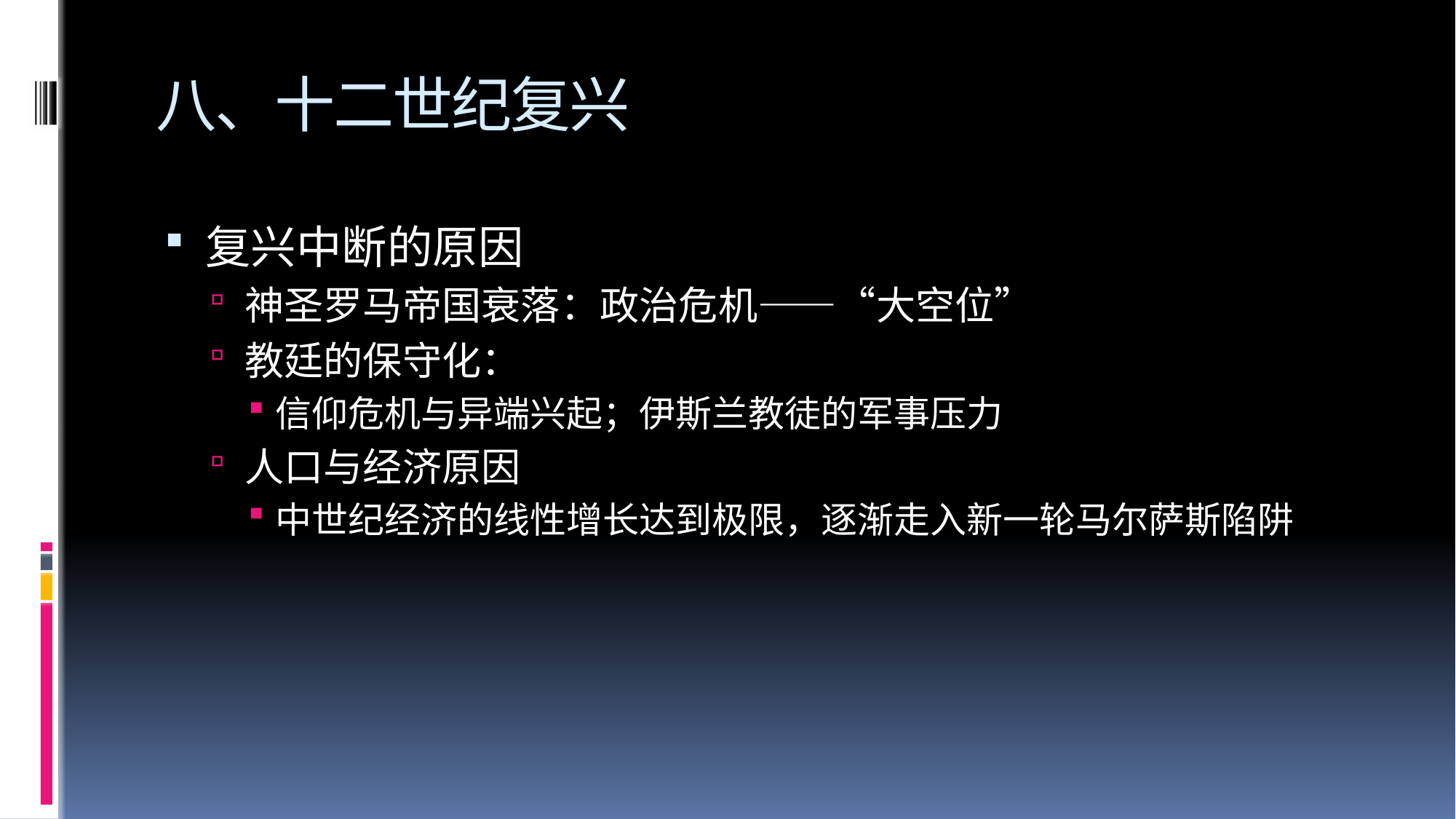

# 八、十二世纪复兴
复兴中断的原因
神圣罗马帝国衰落：政治危机——“大空位”
教廷的保守化：
信仰危机与异端兴起；伊斯兰教徒的军事压力
人口与经济原因
中世纪经济的线性增长达到极限，逐渐走入新一轮马尔萨斯陷阱